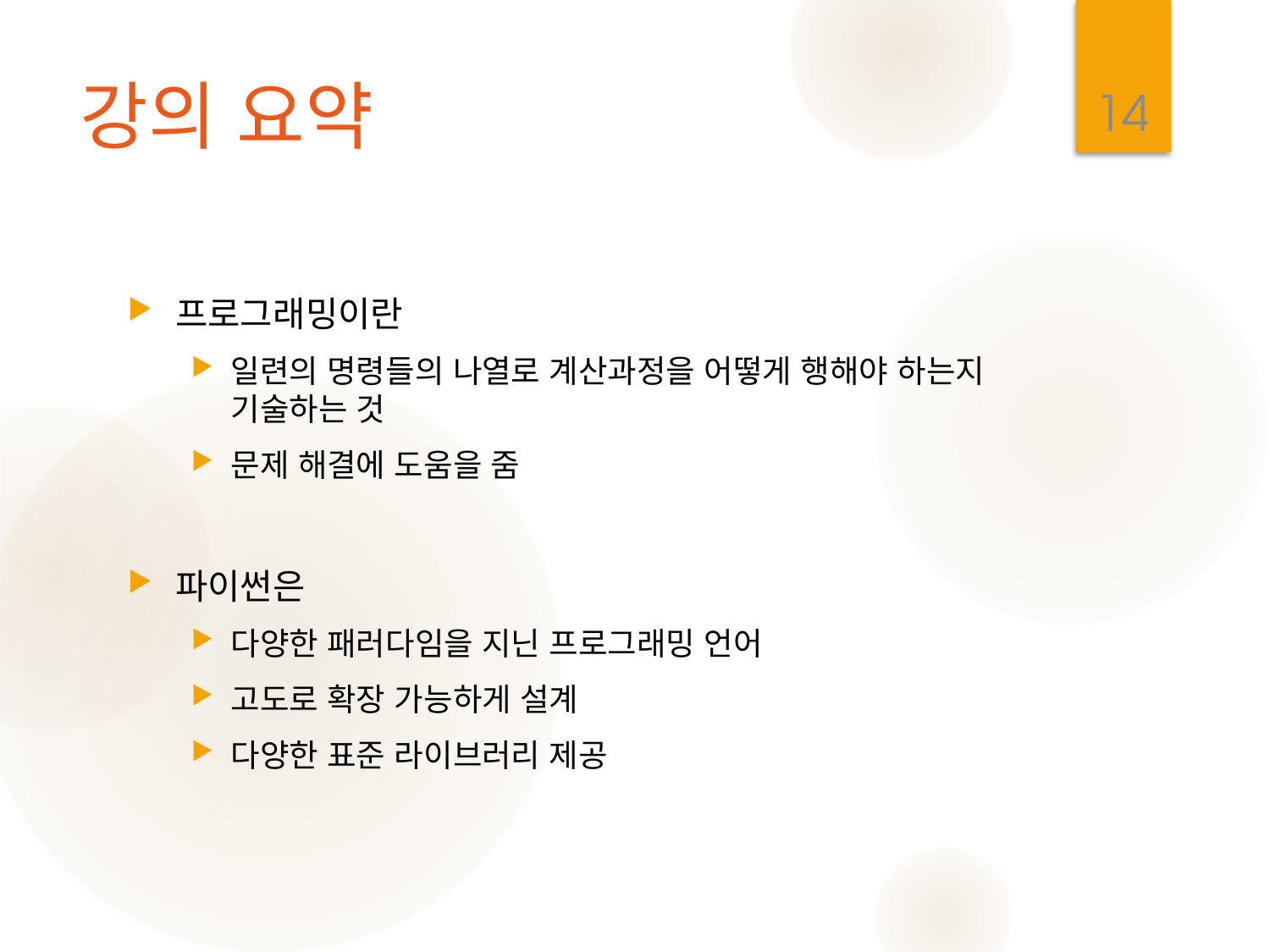

14
# 강의 요약
프로그래밍이란
일련의 명령들의 나열로 계산과정을 어떻게 행해야 하는지 기술하는 것
문제 해결에 도움을 줌

파이썬은
다양한 패러다임을 지닌 프로그래밍 언어
고도로 확장 가능하게 설계
다양한 표준 라이브러리 제공